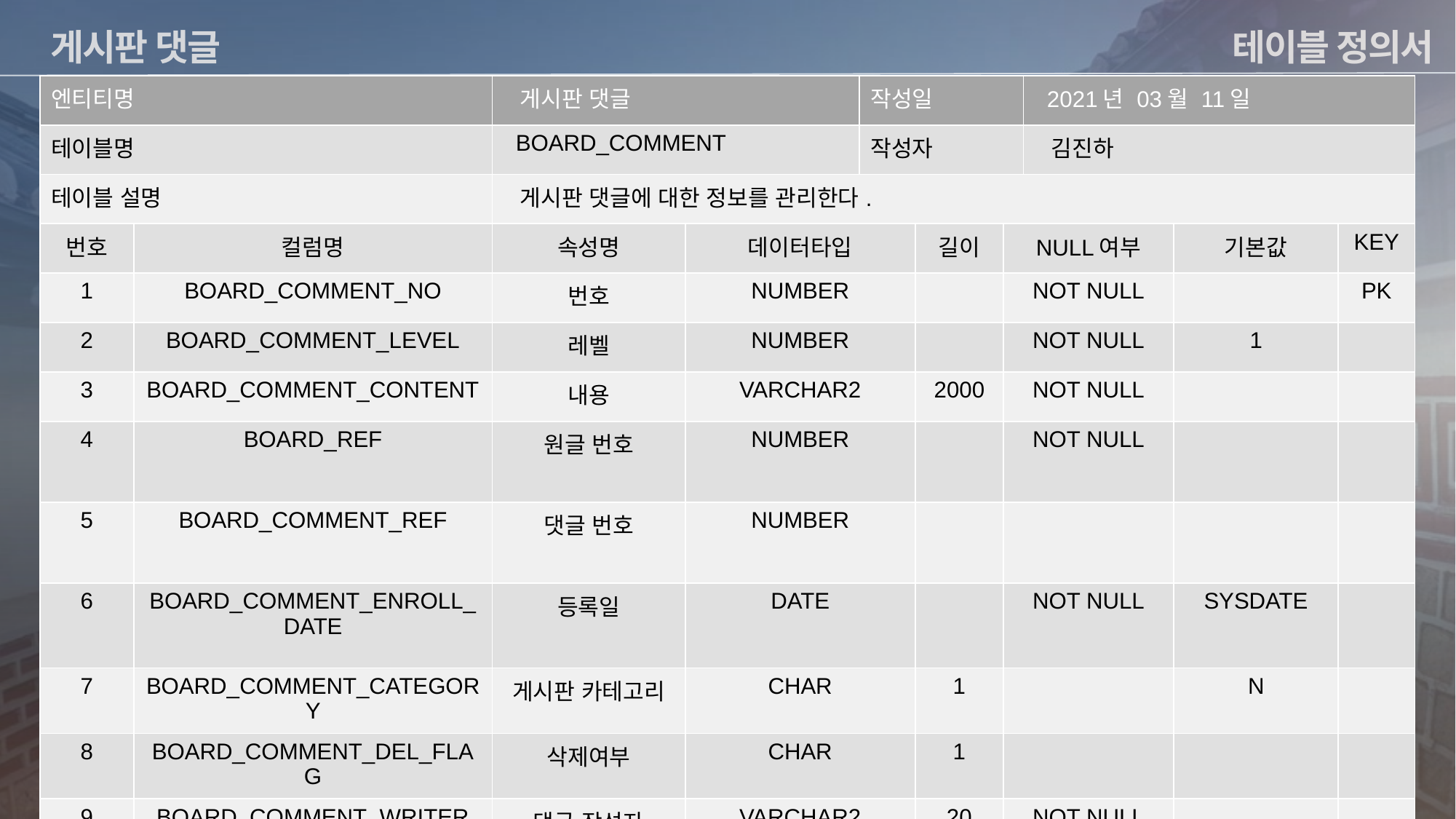

테이블 정의서
게시판 댓글
| 엔티티명 |  | 게시판 댓글 |  | 작성일 |  |  | 2021년 03월 11일 |  | 2021년 03월 11일 |
| --- | --- | --- | --- | --- | --- | --- | --- | --- | --- |
| 테이블명 |  | BOARD\_COMMENT |  | 작성자 |  |  | 김진하 |  |  |
| 테이블 설명 |  | 게시판 댓글에 대한 정보를 관리한다. |  |  |  |  |  |  |  |
| 번호 | 컬럼명 | 속성명 | 데이터타입 | NULL여부 | 길이 | NULL여부 | 기본값 | 기본값 | KEY |
| 1 | BOARD\_COMMENT\_NO | 번호 | NUMBER | NOT NULL |  | NOT NULL |  |  | PK |
| 2 | BOARD\_COMMENT\_LEVEL | 레벨 | NUMBER |  |  | NOT NULL |  | 1 |  |
| 3 | BOARD\_COMMENT\_CONTENT | 내용 | VARCHAR2 |  | 2000 | NOT NULL |  |  |  |
| 4 | BOARD\_REF | 원글 번호 | NUMBER |  |  | NOT NULL |  |  |  |
| 5 | BOARD\_COMMENT\_REF | 댓글 번호 | NUMBER |  |  |  |  |  |  |
| 6 | BOARD\_COMMENT\_ENROLL\_DATE | 등록일 | DATE |  |  | NOT NULL |  | SYSDATE |  |
| 7 | BOARD\_COMMENT\_CATEGORY | 게시판 카테고리 | CHAR |  | 1 |  |  | N |  |
| 8 | BOARD\_COMMENT\_DEL\_FLAG | 삭제여부 | CHAR |  | 1 |  |  |  |  |
| 9 | BOARD\_COMMENT\_WRITER | 댓글 작성자 | VARCHAR2 |  | 20 | NOT NULL |  |  |  |
ERD구조 (논리) 최대한 크게 넣어주세요